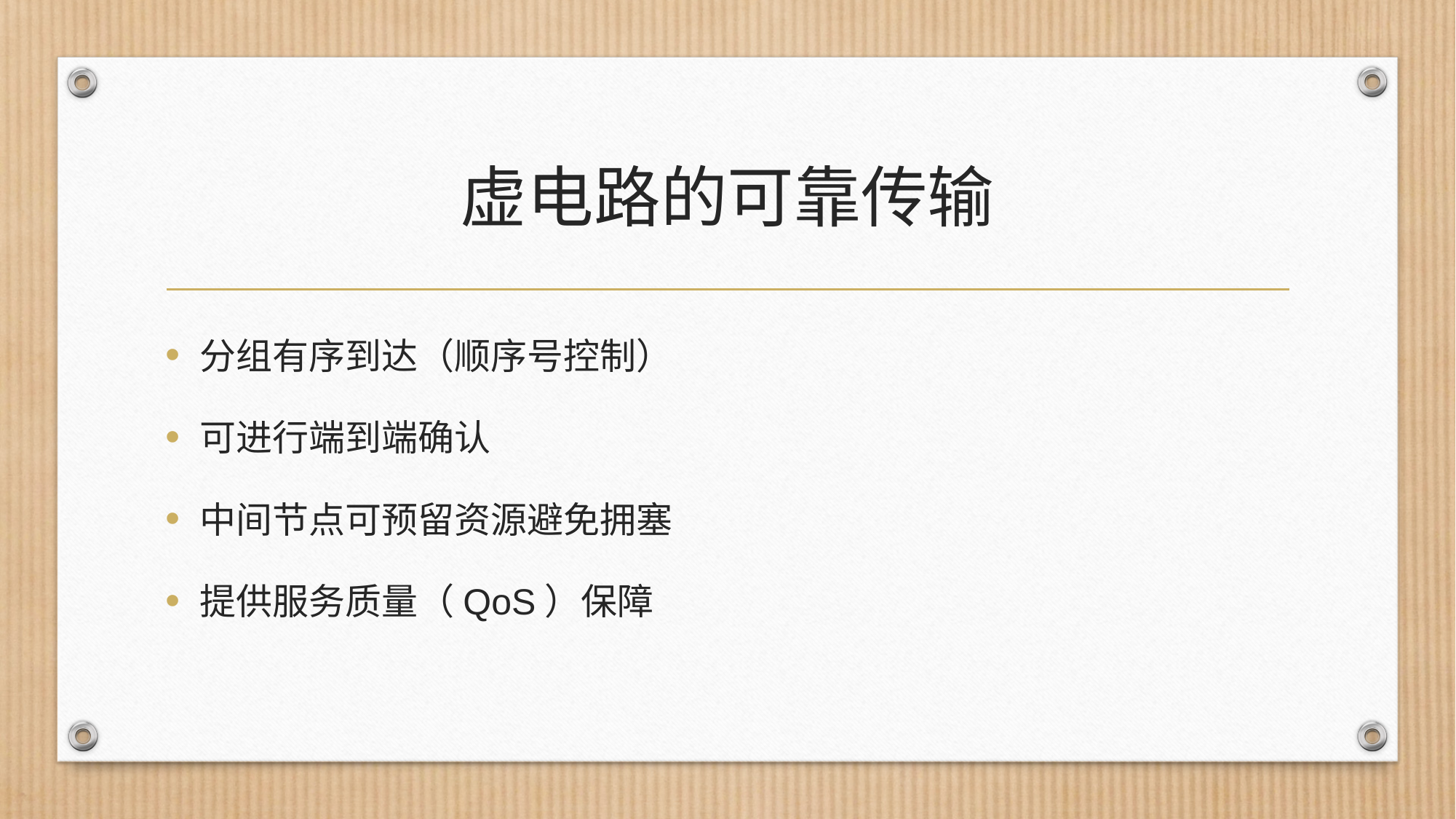

# 虚电路的可靠传输
分组有序到达（顺序号控制）
可进行端到端确认
中间节点可预留资源避免拥塞
提供服务质量（QoS）保障